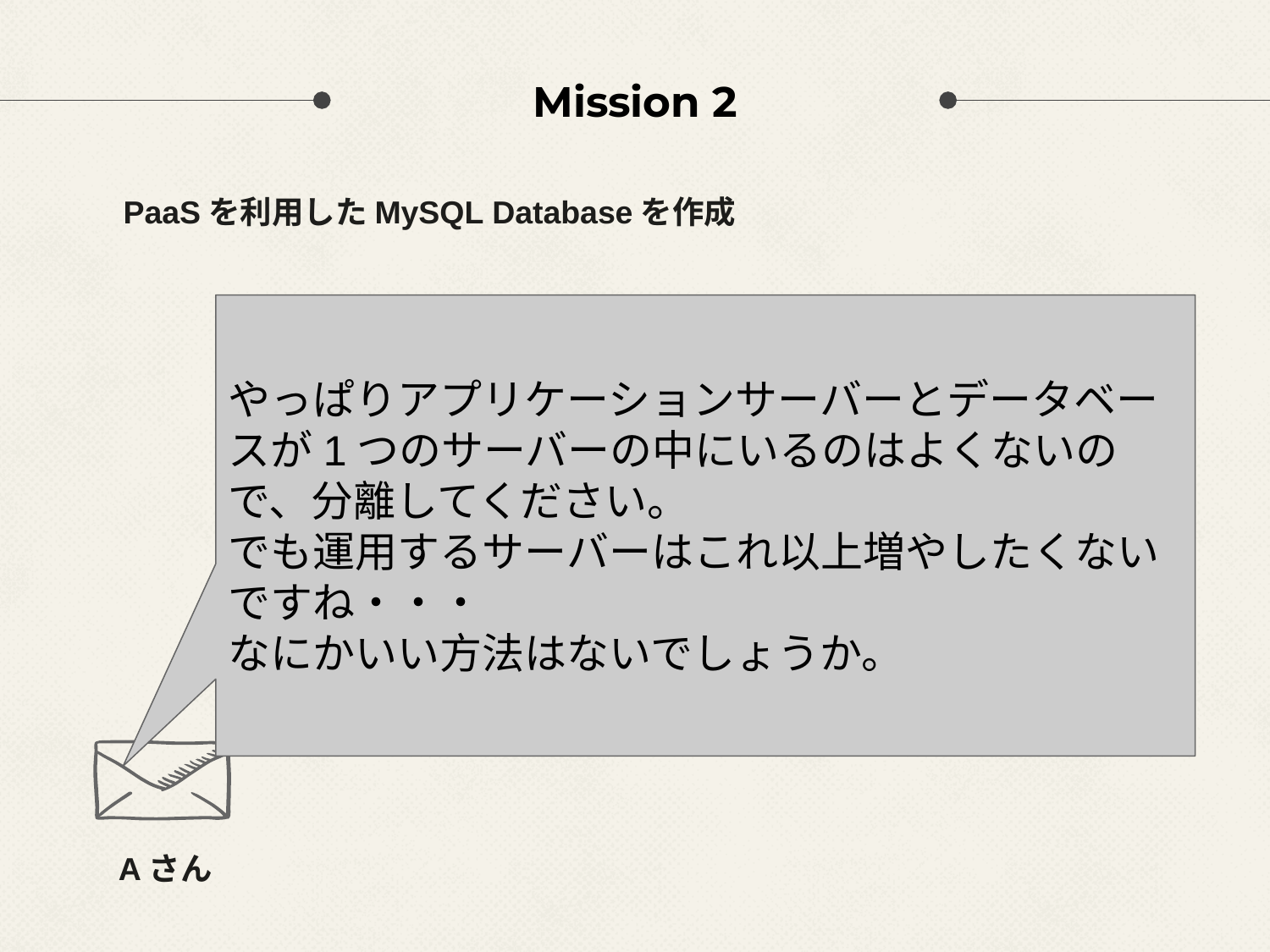

# Mission 2
PaaSを利用したMySQL Databaseを作成
やっぱりアプリケーションサーバーとデータベースが1つのサーバーの中にいるのはよくないので、分離してください。
でも運用するサーバーはこれ以上増やしたくないですね・・・
なにかいい方法はないでしょうか。

Aさん